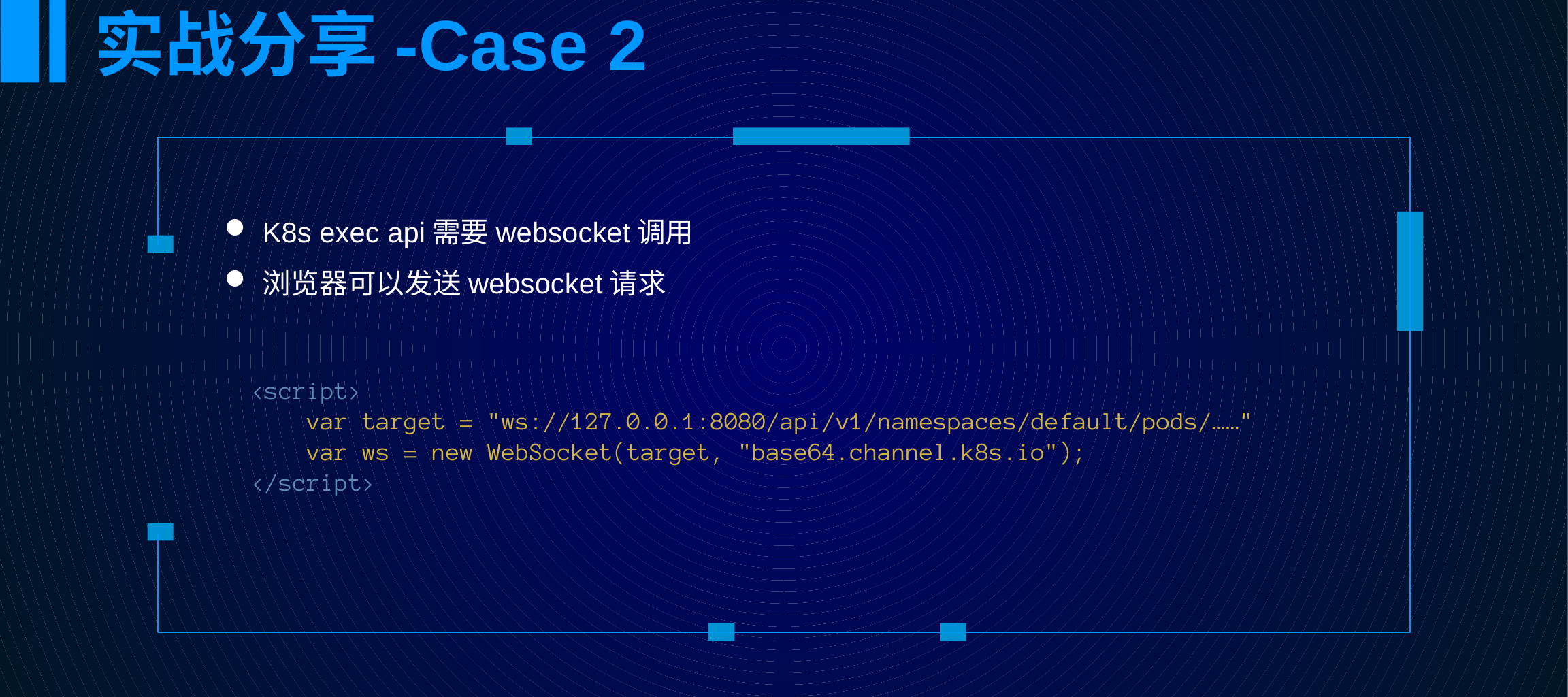

实战分享-Case 2
K8s exec api需要websocket调用
浏览器可以发送websocket请求
<script>
    var target = "ws://127.0.0.1:8080/api/v1/namespaces/default/pods/……"
    var ws = new WebSocket(target, "base64.channel.k8s.io");
</script>